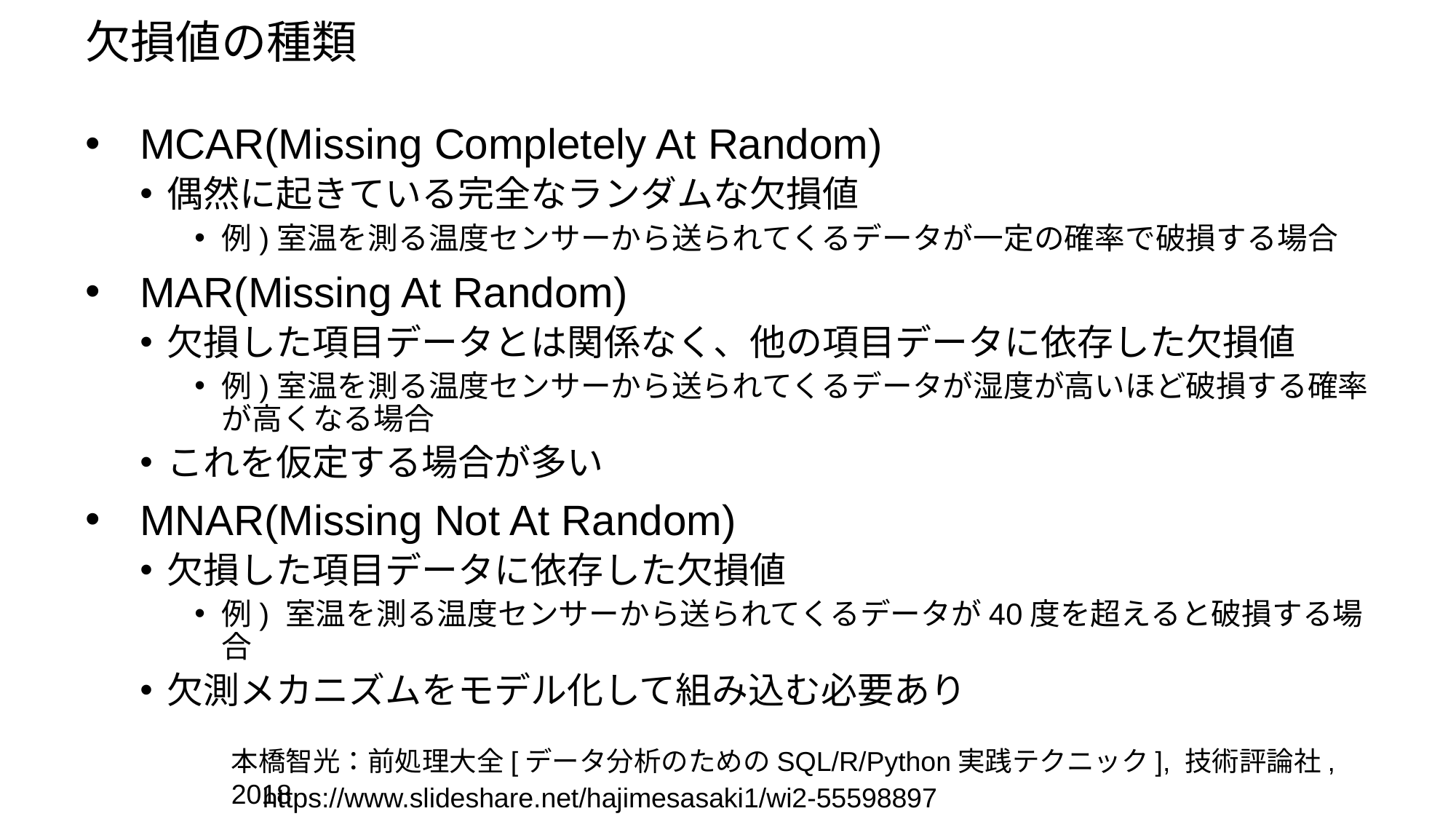

# 欠損値の種類
MCAR(Missing Completely At Random)
偶然に起きている完全なランダムな欠損値
例)室温を測る温度センサーから送られてくるデータが一定の確率で破損する場合
MAR(Missing At Random)
欠損した項目データとは関係なく、他の項目データに依存した欠損値
例)室温を測る温度センサーから送られてくるデータが湿度が高いほど破損する確率が高くなる場合
これを仮定する場合が多い
MNAR(Missing Not At Random)
欠損した項目データに依存した欠損値
例) 室温を測る温度センサーから送られてくるデータが40度を超えると破損する場合
欠測メカニズムをモデル化して組み込む必要あり
本橋智光：前処理大全[データ分析のためのSQL/R/Python実践テクニック], 技術評論社, 2018
https://www.slideshare.net/hajimesasaki1/wi2-55598897